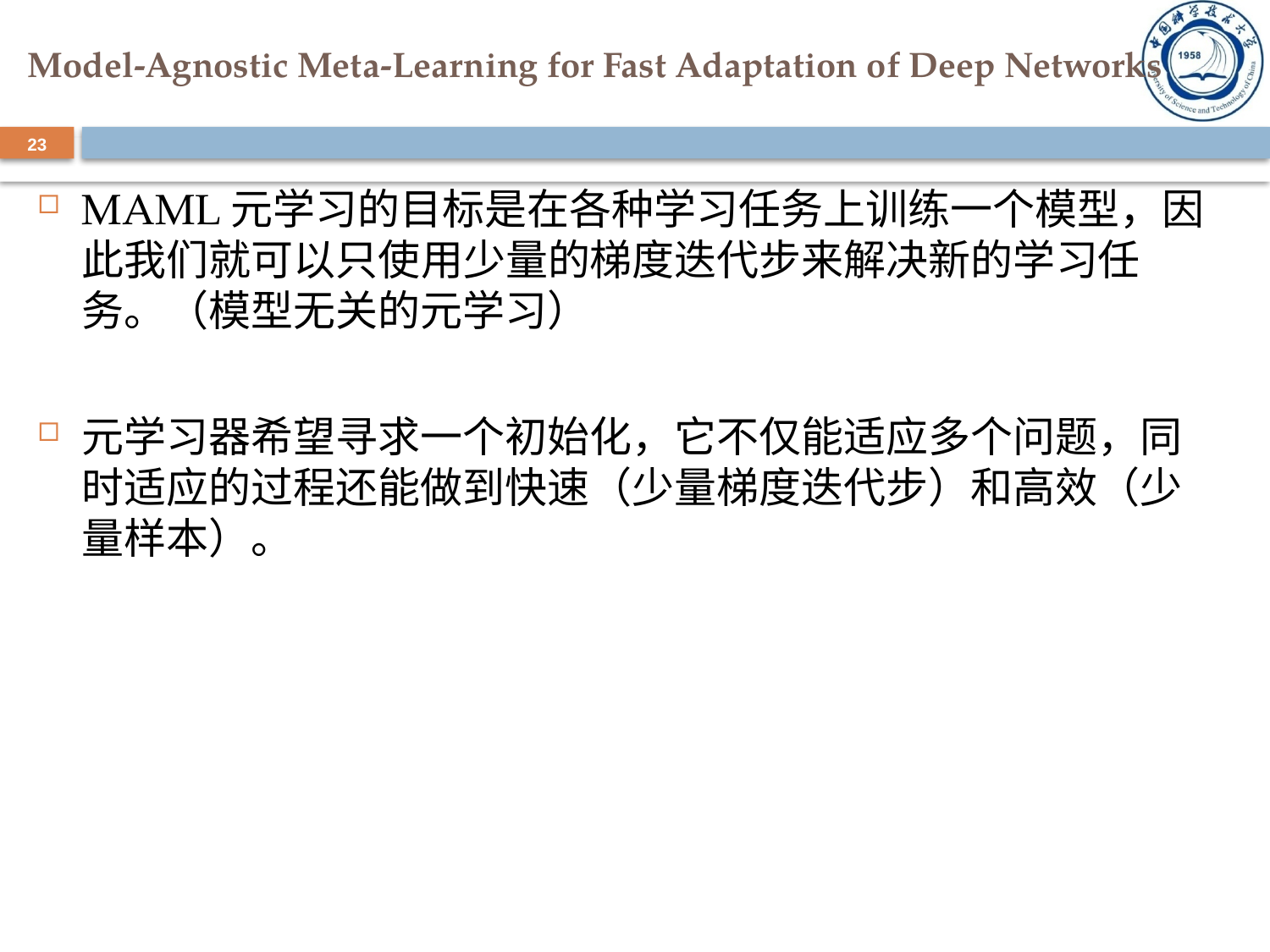

# Model-Agnostic Meta-Learning for Fast Adaptation of Deep Networks
23
MAML元学习的目标是在各种学习任务上训练一个模型，因此我们就可以只使用少量的梯度迭代步来解决新的学习任务。（模型无关的元学习）

元学习器希望寻求一个初始化，它不仅能适应多个问题，同时适应的过程还能做到快速（少量梯度迭代步）和高效（少量样本）。